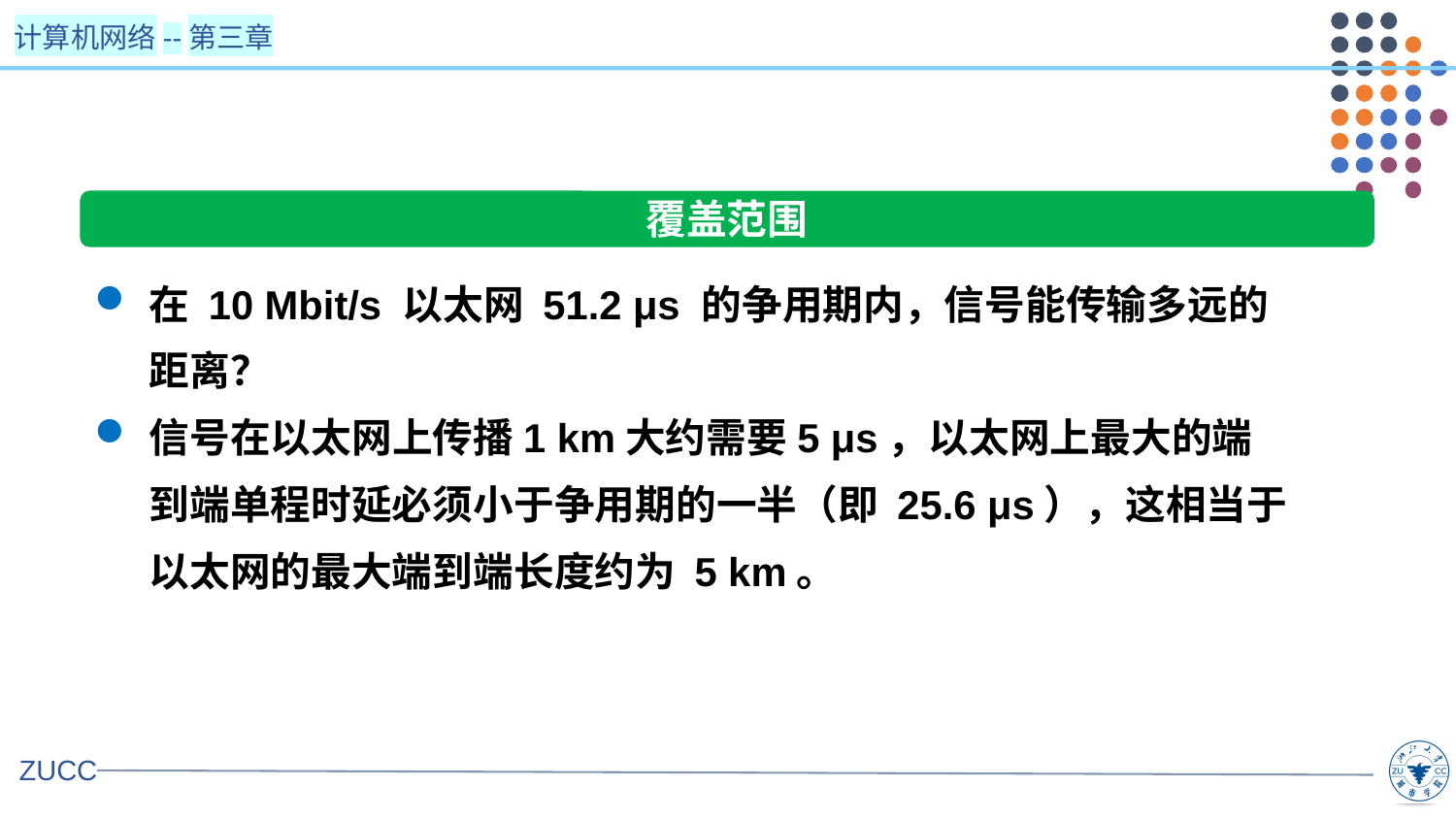

覆盖范围

在 10 Mbit/s 以太网 51.2 μs 的争用期内，信号能传输多远的距离？
信号在以太网上传播1 km大约需要5 μs，以太网上最大的端到端单程时延必须小于争用期的一半（即 25.6 μs），这相当于以太网的最大端到端长度约为 5 km。